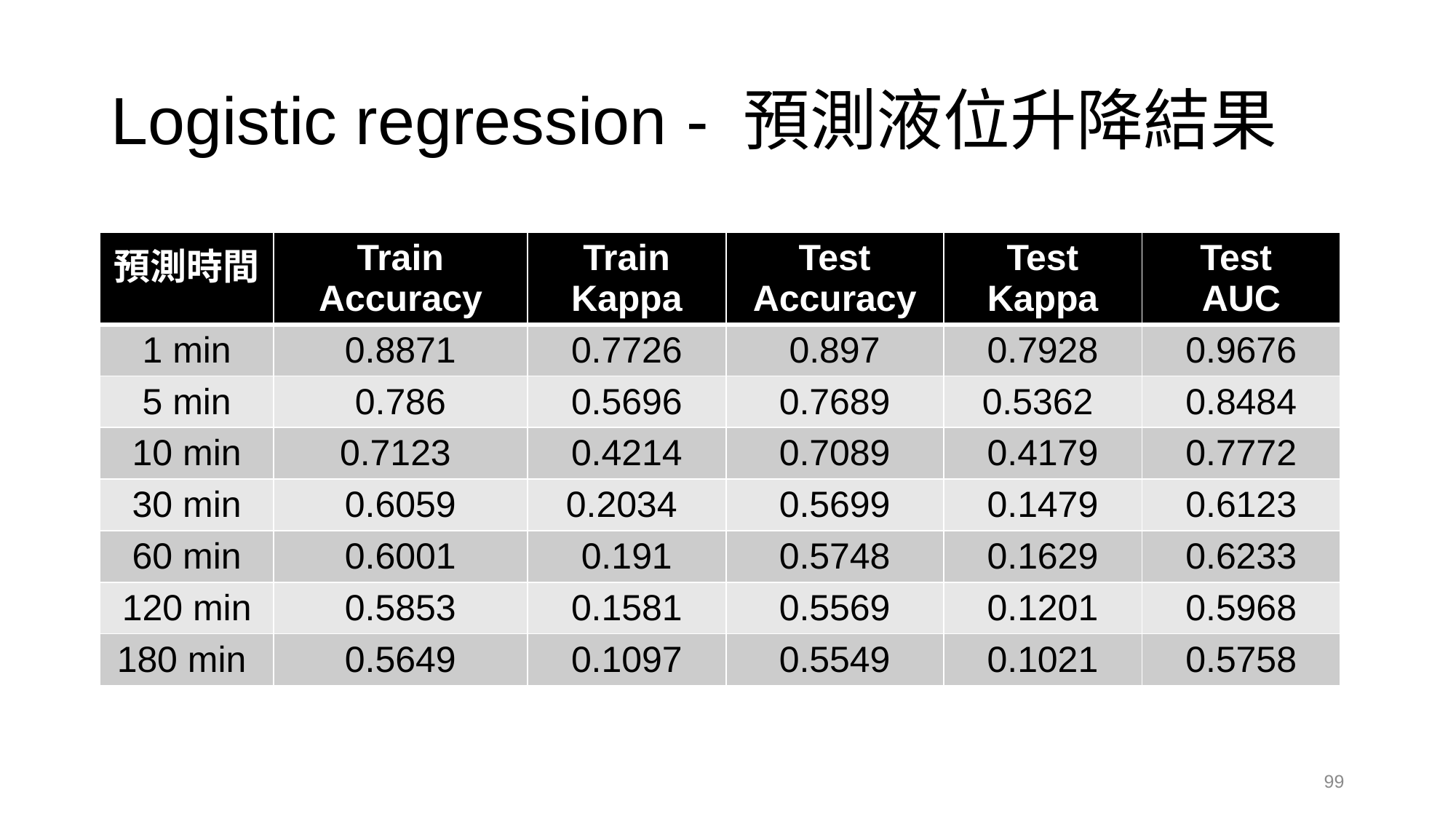

# Logistic regression - 預測液位升降結果
| 預測時間 | Train Accuracy | Train Kappa | Test Accuracy | Test Kappa | Test AUC |
| --- | --- | --- | --- | --- | --- |
| 1 min | 0.8871 | 0.7726 | 0.897 | 0.7928 | 0.9676 |
| 5 min | 0.786 | 0.5696 | 0.7689 | 0.5362 | 0.8484 |
| 10 min | 0.7123 | 0.4214 | 0.7089 | 0.4179 | 0.7772 |
| 30 min | 0.6059 | 0.2034 | 0.5699 | 0.1479 | 0.6123 |
| 60 min | 0.6001 | 0.191 | 0.5748 | 0.1629 | 0.6233 |
| 120 min | 0.5853 | 0.1581 | 0.5569 | 0.1201 | 0.5968 |
| 180 min | 0.5649 | 0.1097 | 0.5549 | 0.1021 | 0.5758 |
99